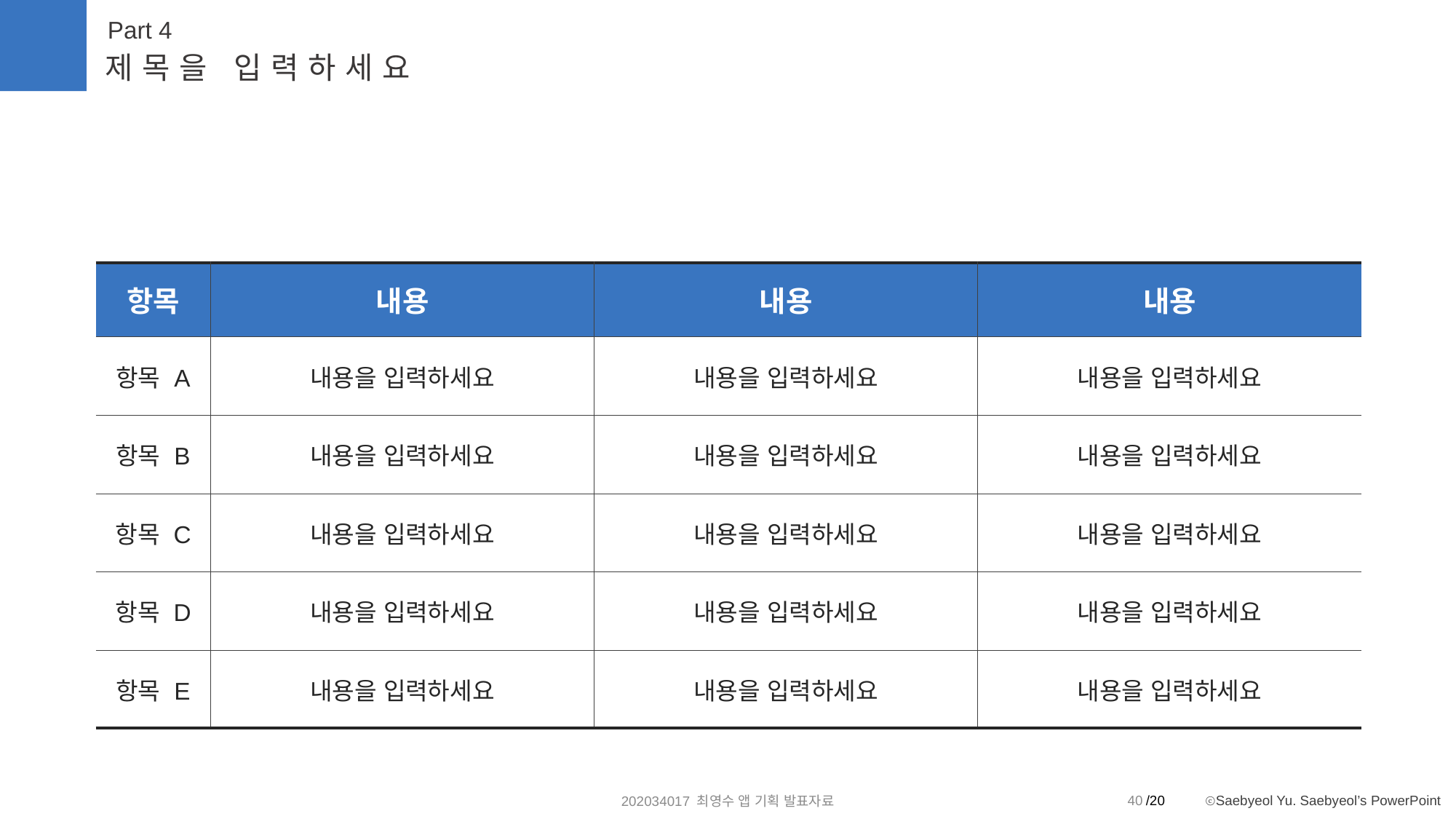

Part 4
제목을 입력하세요
| 항목 | 내용 | 내용 | 내용 |
| --- | --- | --- | --- |
| 항목 A | 내용을 입력하세요 | 내용을 입력하세요 | 내용을 입력하세요 |
| 항목 B | 내용을 입력하세요 | 내용을 입력하세요 | 내용을 입력하세요 |
| 항목 C | 내용을 입력하세요 | 내용을 입력하세요 | 내용을 입력하세요 |
| 항목 D | 내용을 입력하세요 | 내용을 입력하세요 | 내용을 입력하세요 |
| 항목 E | 내용을 입력하세요 | 내용을 입력하세요 | 내용을 입력하세요 |
40
202034017 최영수 앱 기획 발표자료